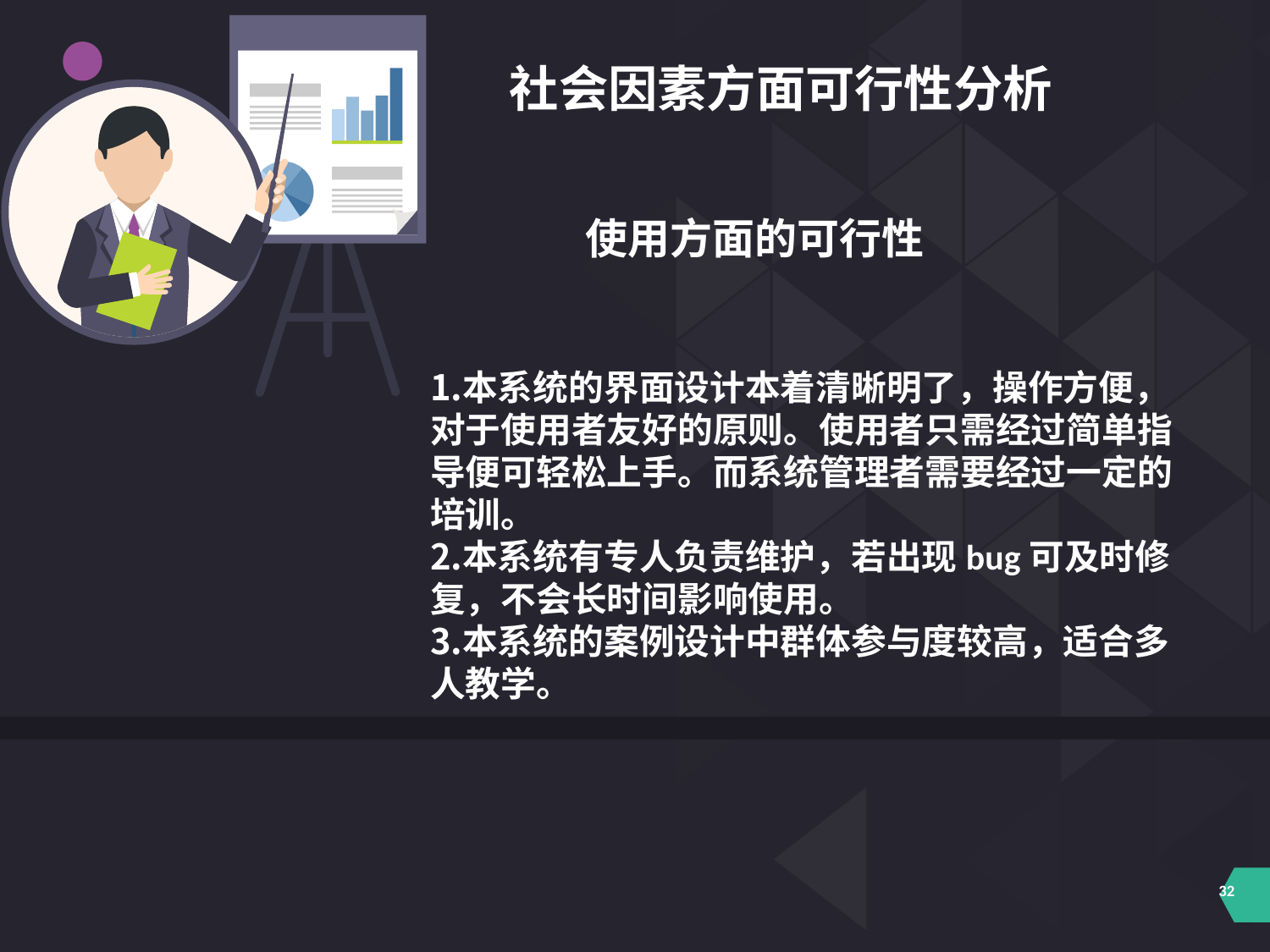

社会因素方面可行性分析

使用方面的可行性
本系统的界面设计本着清晰明了，操作方便，对于使用者友好的原则。使用者只需经过简单指导便可轻松上手。而系统管理者需要经过一定的培训。
本系统有专人负责维护，若出现bug可及时修复，不会长时间影响使用。
本系统的案例设计中群体参与度较高，适合多人教学。